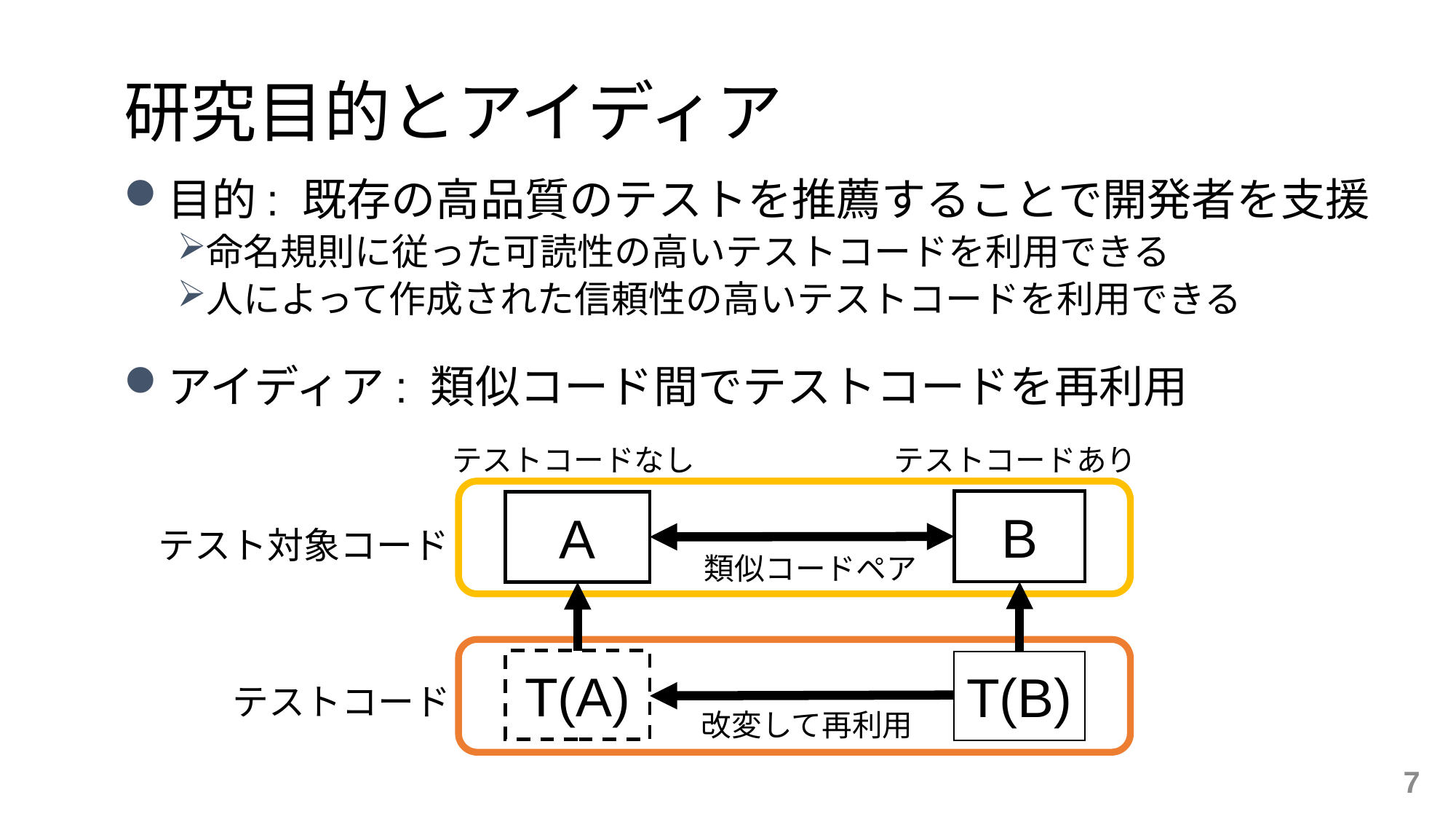

# 研究目的とアイディア
目的: 既存の高品質のテストを推薦することで開発者を支援
命名規則に従った可読性の高いテストコードを利用できる
人によって作成された信頼性の高いテストコードを利用できる

アイディア: 類似コード間でテストコードを再利用

テストコードあり
テストコードなし

B
A
テスト対象コード
類似コードペア

T(A)
T(B)
テストコード
改変して再利用
7